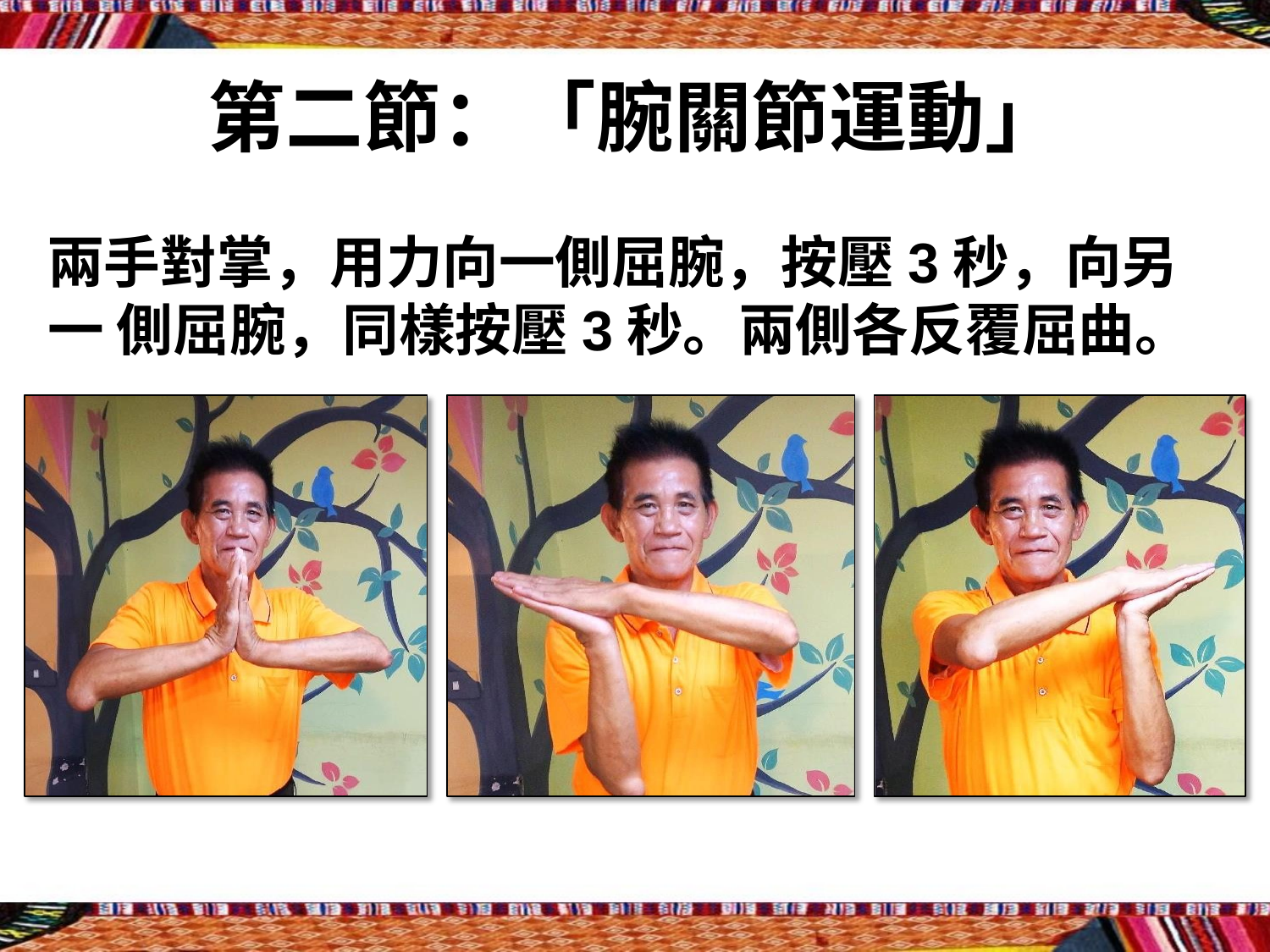

第二節：「腕關節運動」
兩手對掌，用力向一側屈腕，按壓3秒，向另一 側屈腕，同樣按壓3秒。兩側各反覆屈曲。